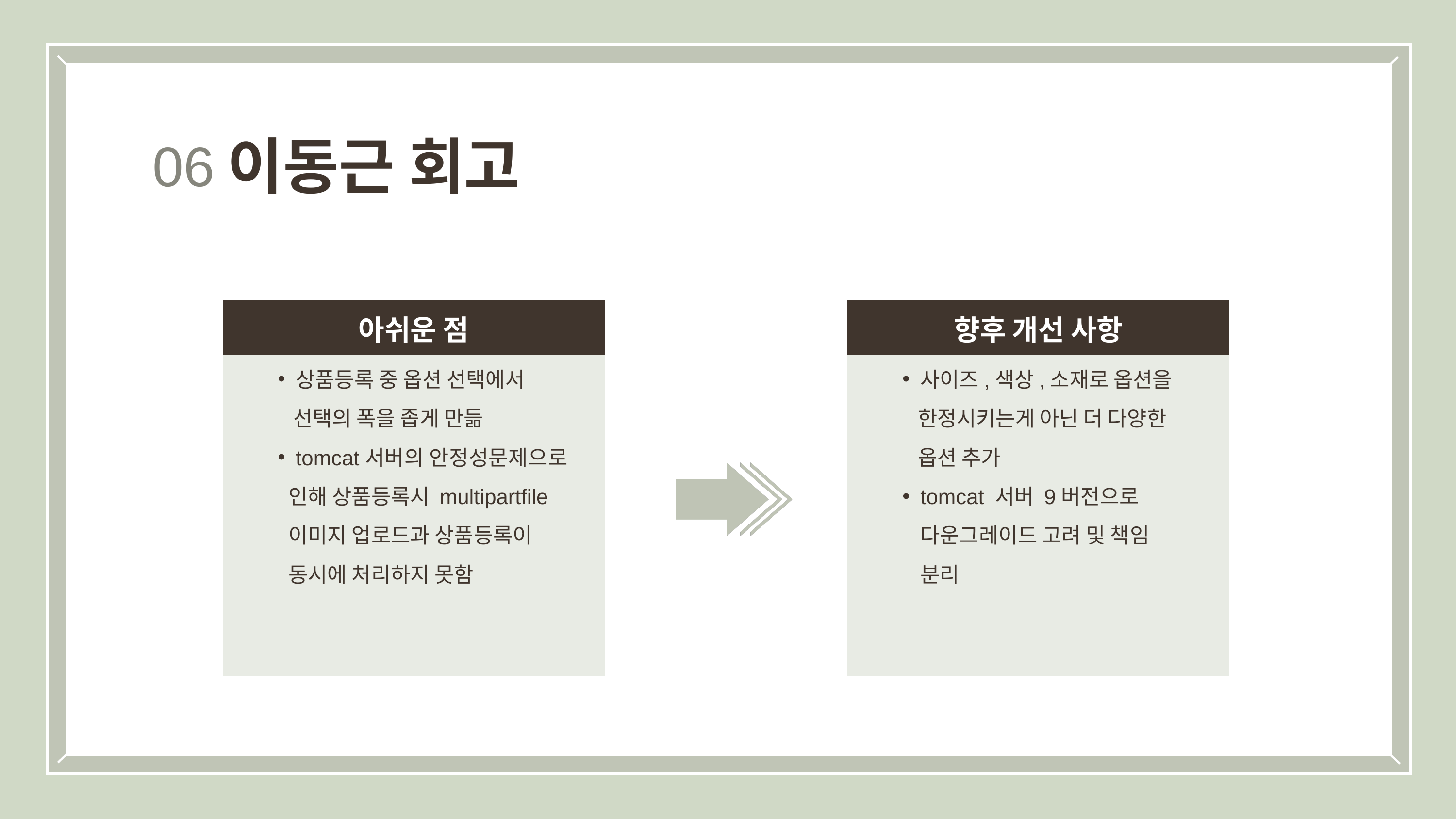

이동근 회고
06

아쉬운 점
향후 개선 사항
상품등록 중 옵션 선택에서
      선택의 폭을 좁게 만듦
tomcat서버의 안정성문제으로
     인해 상품등록시 multipartfile
     이미지 업로드과 상품등록이
     동시에 처리하지 못함
사이즈,색상,소재로 옵션을
      한정시키는게 아닌 더 다양한
      옵션 추가
tomcat 서버 9버전으로 다운그레이드 고려 및 책임 분리